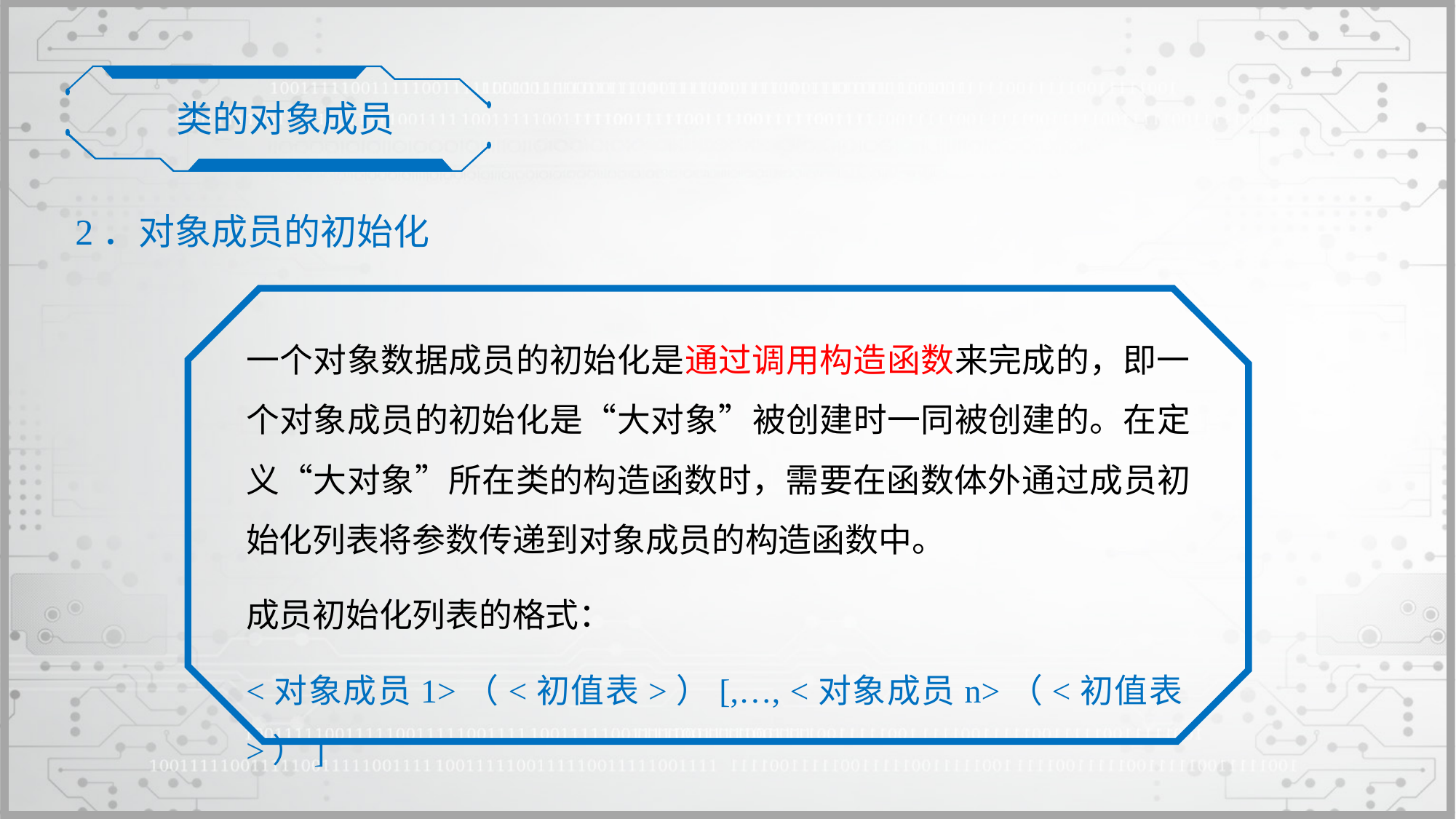

类的对象成员
2．对象成员的初始化

一个对象数据成员的初始化是通过调用构造函数来完成的，即一个对象成员的初始化是“大对象”被创建时一同被创建的。在定义“大对象”所在类的构造函数时，需要在函数体外通过成员初始化列表将参数传递到对象成员的构造函数中。
成员初始化列表的格式：
<对象成员1>（<初值表>）[,…, <对象成员n>（<初值表>）]